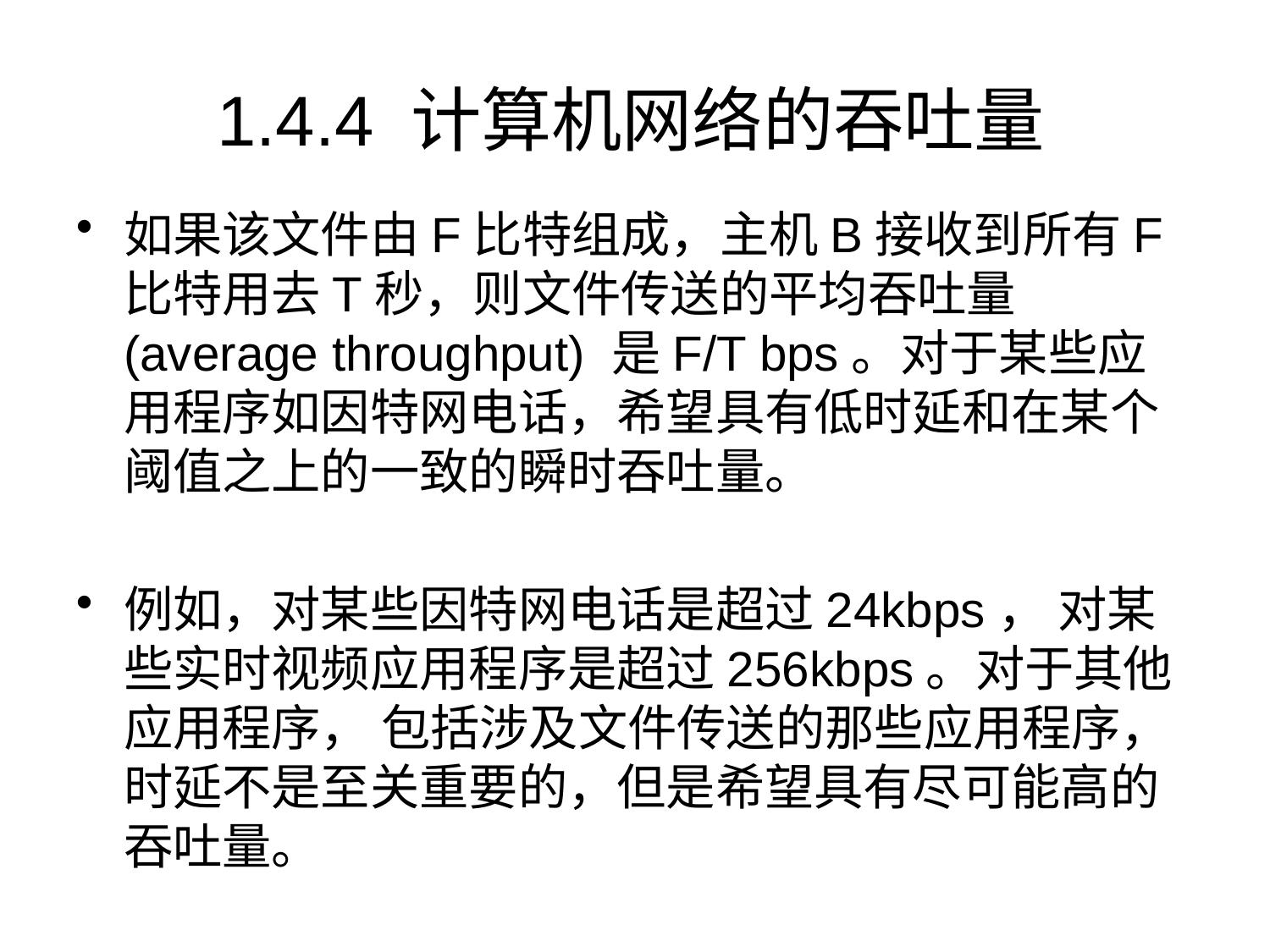

# 1.4.4 计算机网络的吞吐量
如果该文件由F比特组成，主机B接收到所有F比特用去T秒，则文件传送的平均吞吐量(average throughput) 是F/T bps。对于某些应用程序如因特网电话，希望具有低时延和在某个阈值之上的一致的瞬时吞吐量。

例如，对某些因特网电话是超过24kbps， 对某些实时视频应用程序是超过256kbps。对于其他应用程序， 包括涉及文件传送的那些应用程序，时延不是至关重要的，但是希望具有尽可能高的吞吐量。